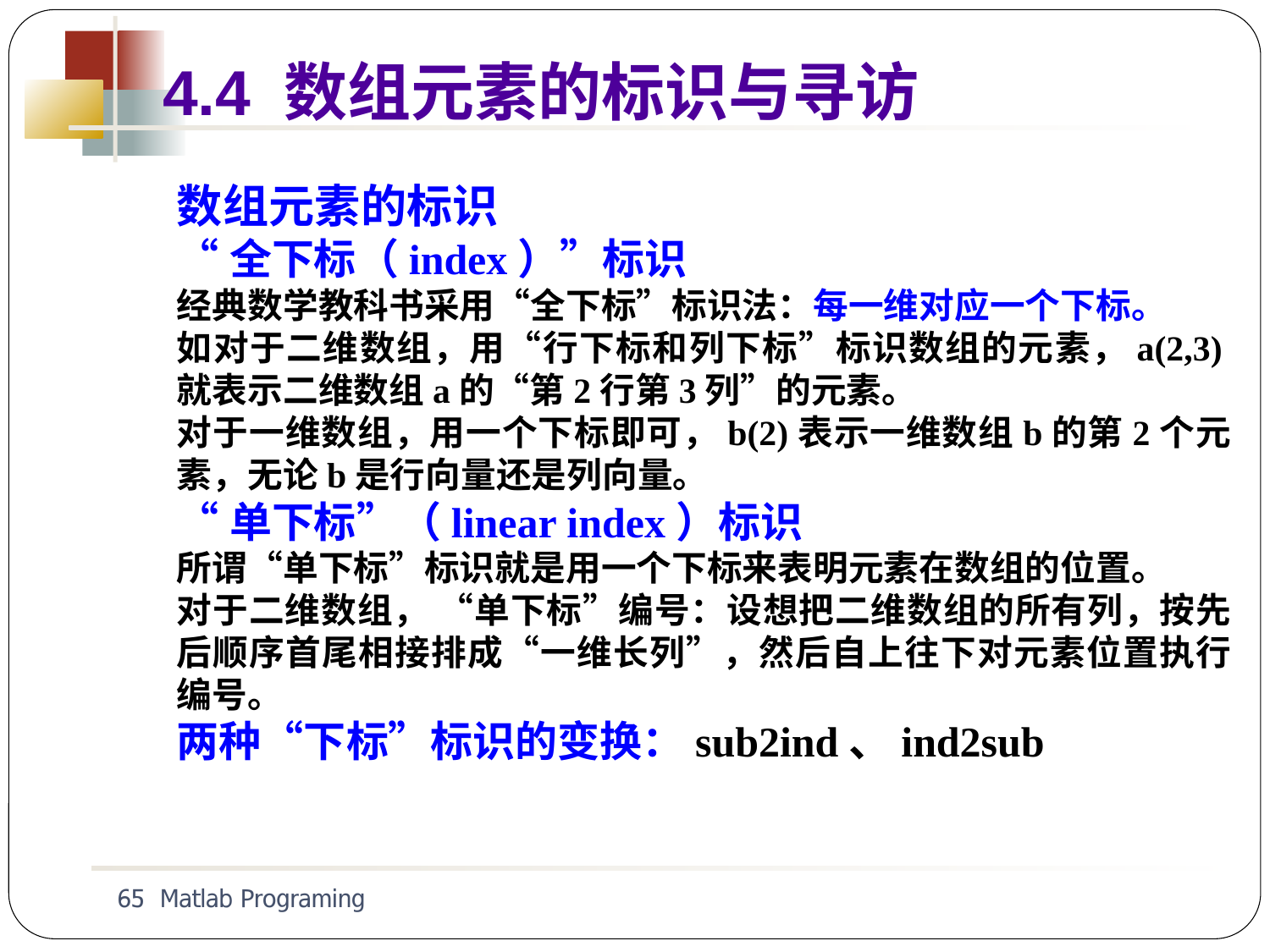

4.4 数组元素的标识与寻访
数组元素的标识
“全下标（index）”标识
经典数学教科书采用“全下标”标识法：每一维对应一个下标。
如对于二维数组，用“行下标和列下标”标识数组的元素，a(2,3)就表示二维数组a的“第2行第3列”的元素。
对于一维数组，用一个下标即可，b(2)表示一维数组b的第2个元素，无论b是行向量还是列向量。
“单下标”（linear index）标识
所谓“单下标”标识就是用一个下标来表明元素在数组的位置。
对于二维数组， “单下标”编号：设想把二维数组的所有列，按先后顺序首尾相接排成“一维长列”，然后自上往下对元素位置执行编号。
两种“下标”标识的变换：sub2ind、ind2sub

65  Matlab Programing